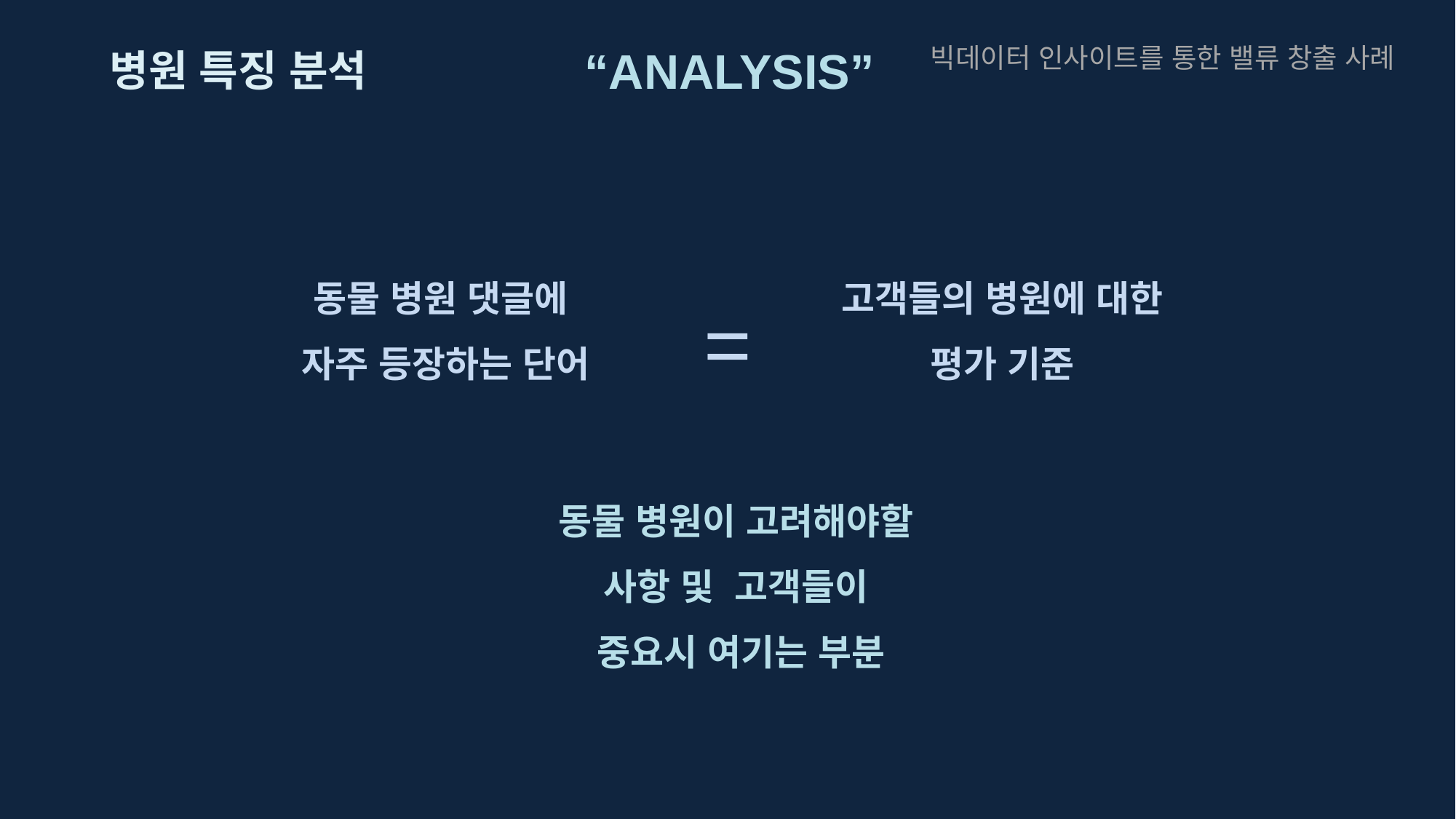

“ANALYSIS”
빅데이터 인사이트를 통한 밸류 창출 사례
병원 특징 분석
=
고객들의 병원에 대한
평가 기준
동물 병원 댓글에
자주 등장하는 단어
동물 병원이 고려해야할
사항 및  고객들이
중요시 여기는 부분